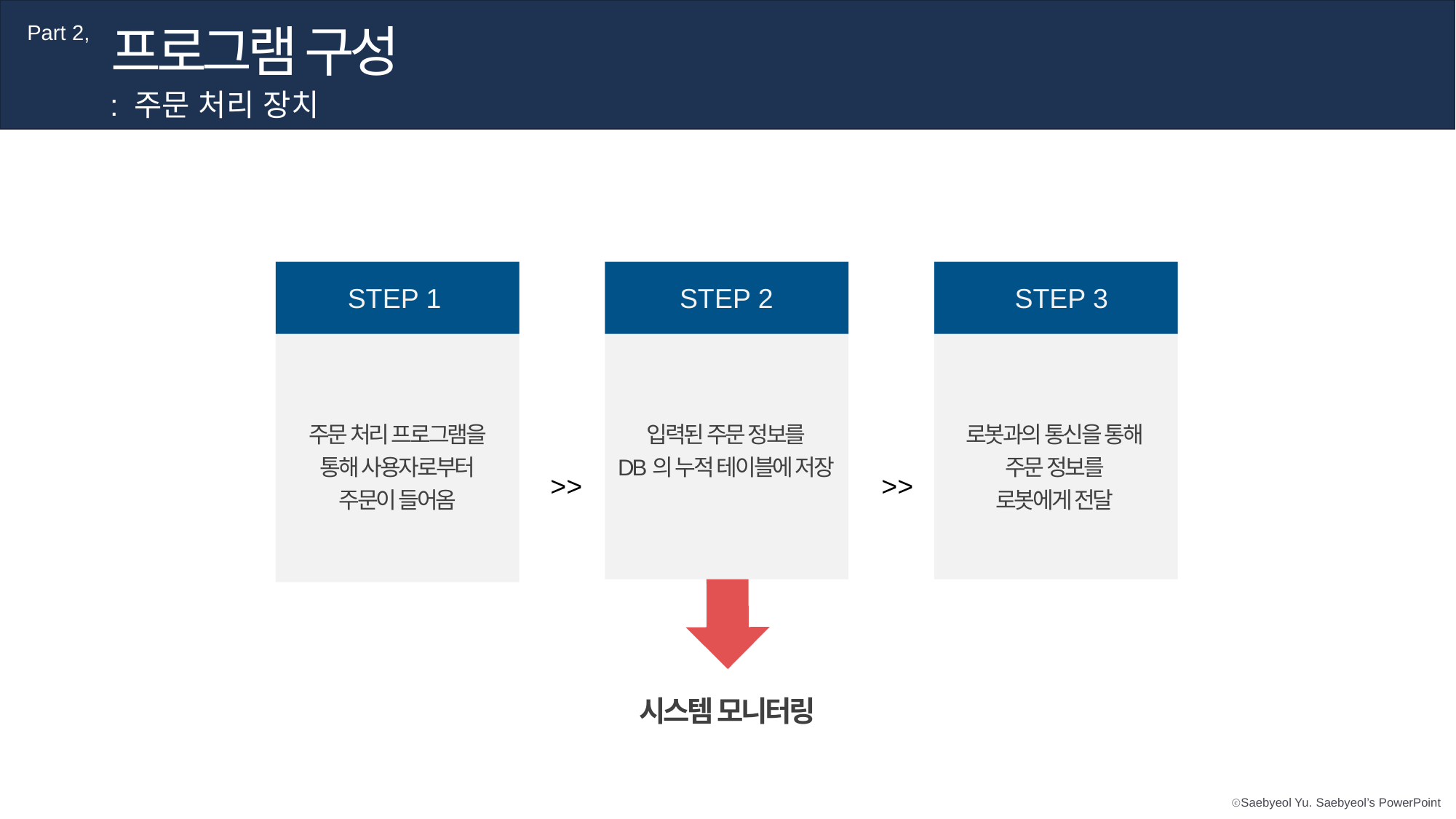

프로그램 구성
Part 2,
: 주문 처리 장치

STEP 1
STEP 2
STEP 3
주문 처리 프로그램을
통해 사용자로부터
주문이 들어옴
입력된 주문 정보를
DB의 누적 테이블에 저장
로봇과의 통신을 통해
주문 정보를
로봇에게 전달
>>
>>

시스템 모니터링